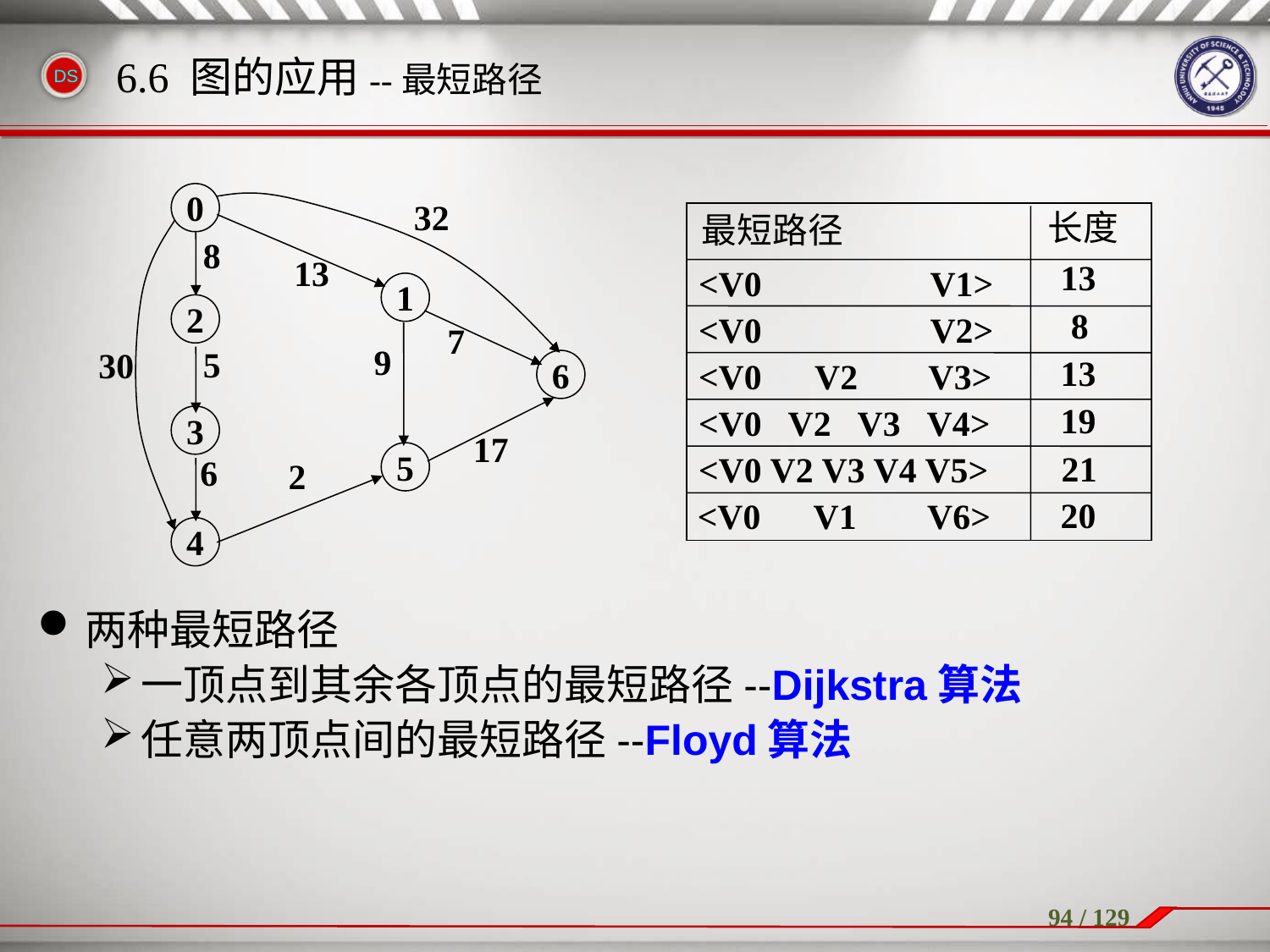

两种最短路径
一顶点到其余各顶点的最短路径--Dijkstra算法
任意两顶点间的最短路径--Floyd算法

6.6 图的应用--最短路径
0
32

8

13
1
2

7

9
5
30

6

3
17
5
6
2

4
长度
最短路径

13
<V0                   V1>

8
<V0                   V2>

13
<V0      V2        V3>

19
<V0   V2   V3   V4>

21
<V0 V2 V3 V4 V5>

20
<V0      V1        V6>